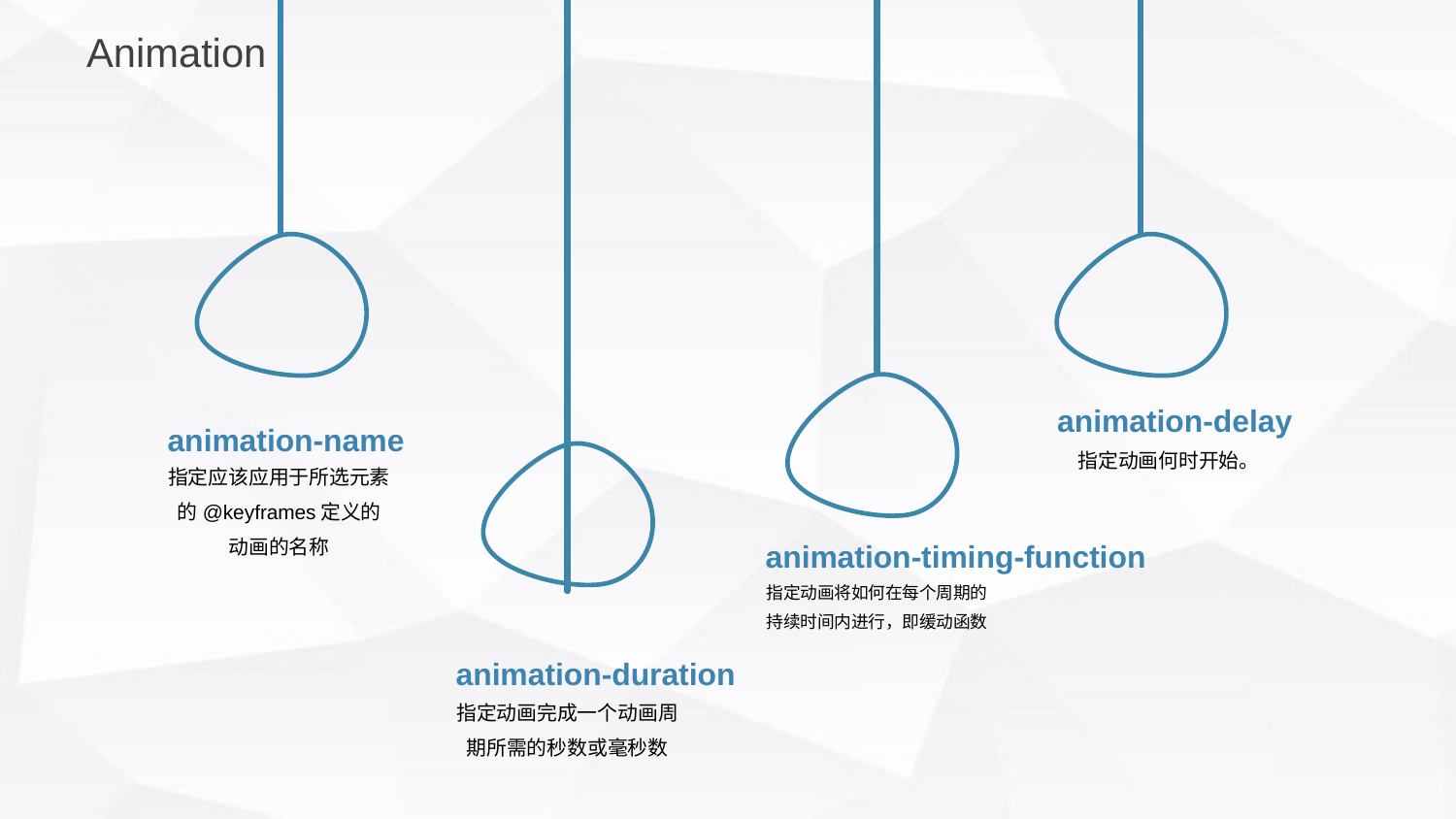

Animation

animation-delay
指定动画何时开始。
animation-name
指定应该应用于所选元素的@keyframes定义的动画的名称

animation-timing-function
指定动画将如何在每个周期的持续时间内进行，即缓动函数
animation-duration
指定动画完成一个动画周期所需的秒数或毫秒数